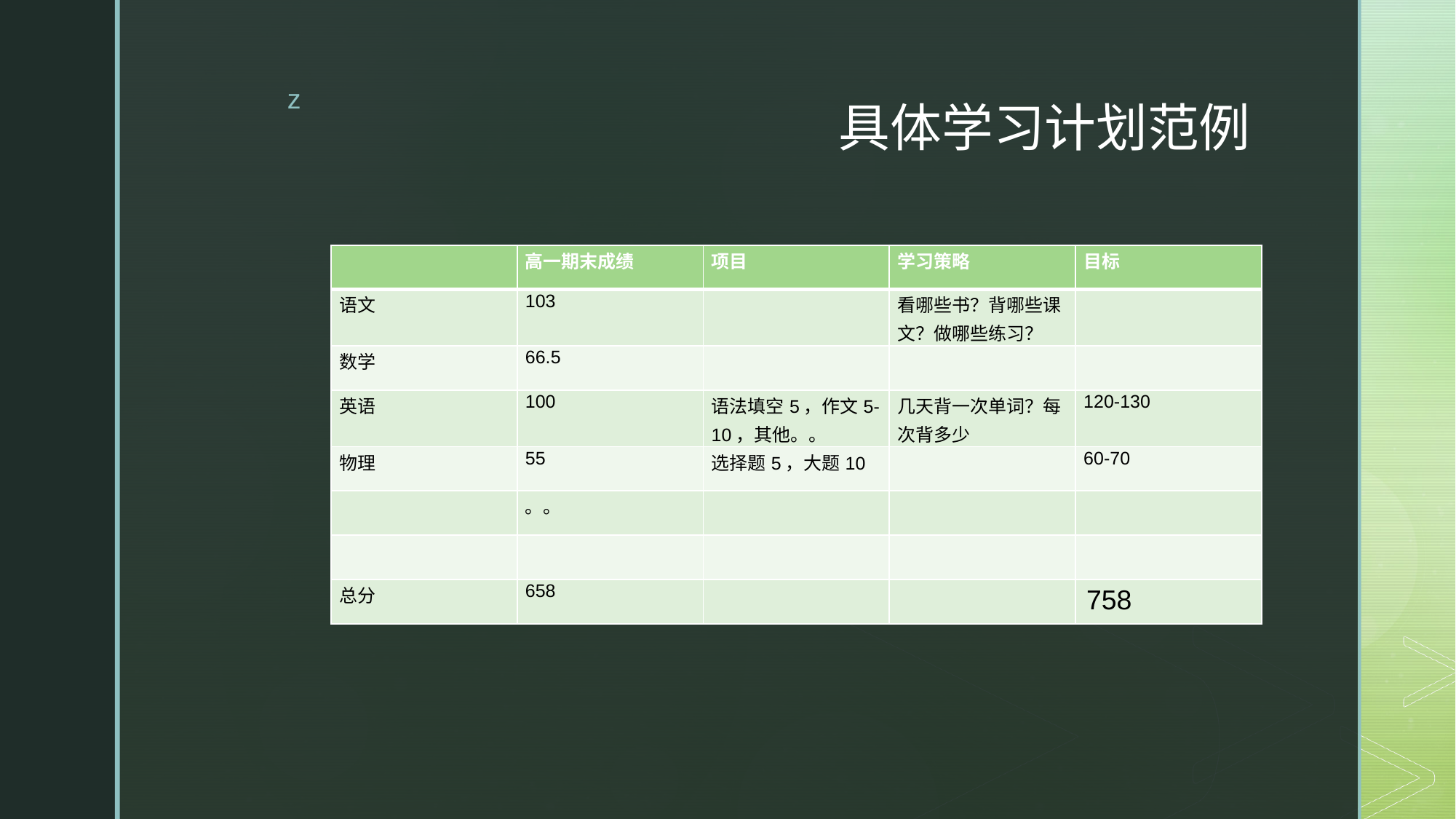

# 具体学习计划范例
|  | 高一期末成绩 | 项目 | 学习策略 | 目标 |
| --- | --- | --- | --- | --- |
| 语文 | 103 |  | 看哪些书？背哪些课文？做哪些练习？ |  |
| 数学 | 66.5 |  |  |  |
| 英语 | 100 | 语法填空5，作文5-10，其他。。 | 几天背一次单词？每次背多少 | 120-130 |
| 物理 | 55 | 选择题5，大题10 |  | 60-70 |
|  | 。。 |  |  |  |
|  |  |  |  |  |
| 总分 | 658 |  |  | 758 |